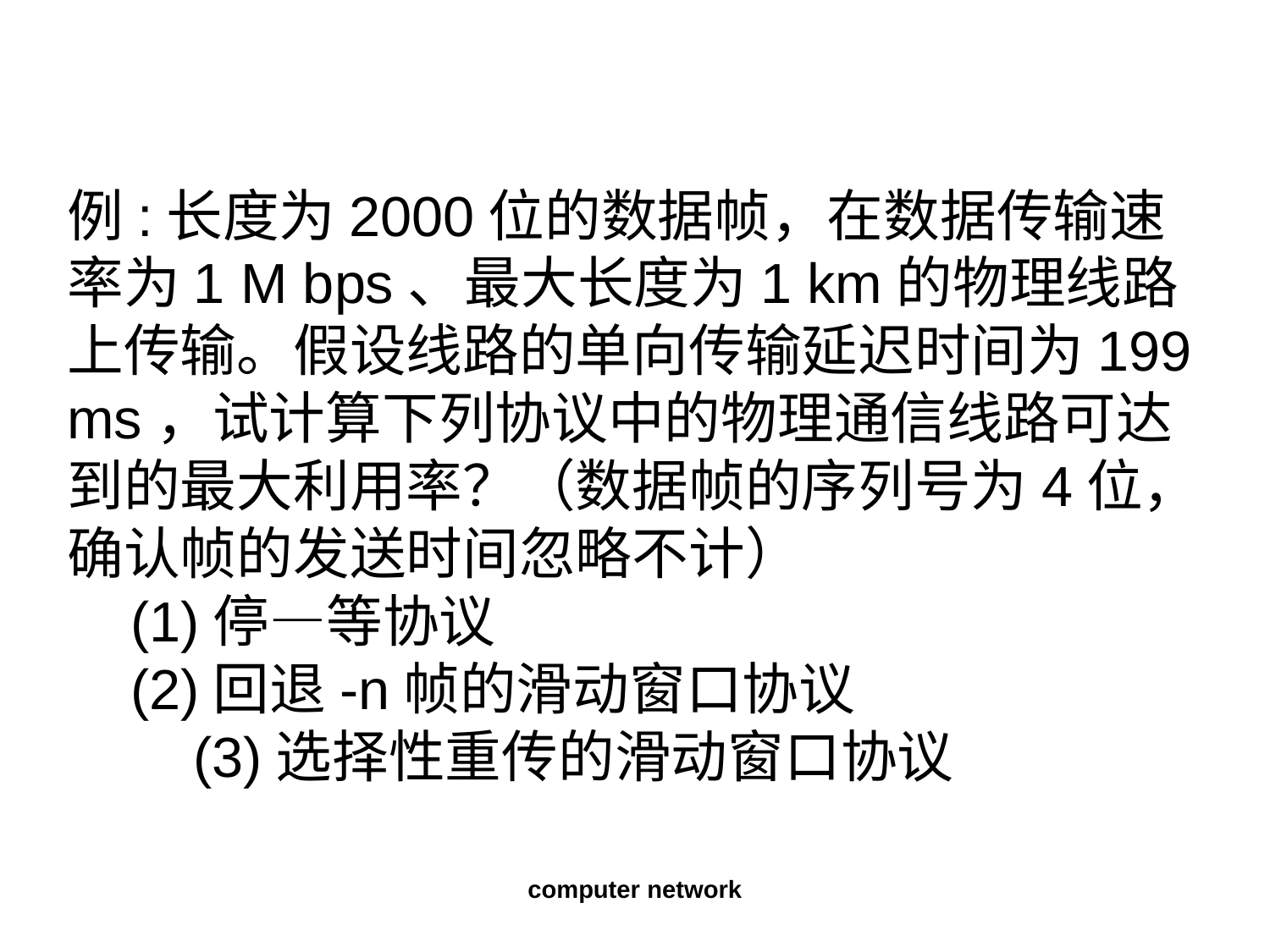

例:长度为2000位的数据帧，在数据传输速率为1 M bps、最大长度为1 km的物理线路上传输。假设线路的单向传输延迟时间为199 ms，试计算下列协议中的物理通信线路可达到的最大利用率？（数据帧的序列号为4位，确认帧的发送时间忽略不计）
(1)停—等协议
(2)回退-n帧的滑动窗口协议
    (3)选择性重传的滑动窗口协议

computer network
69